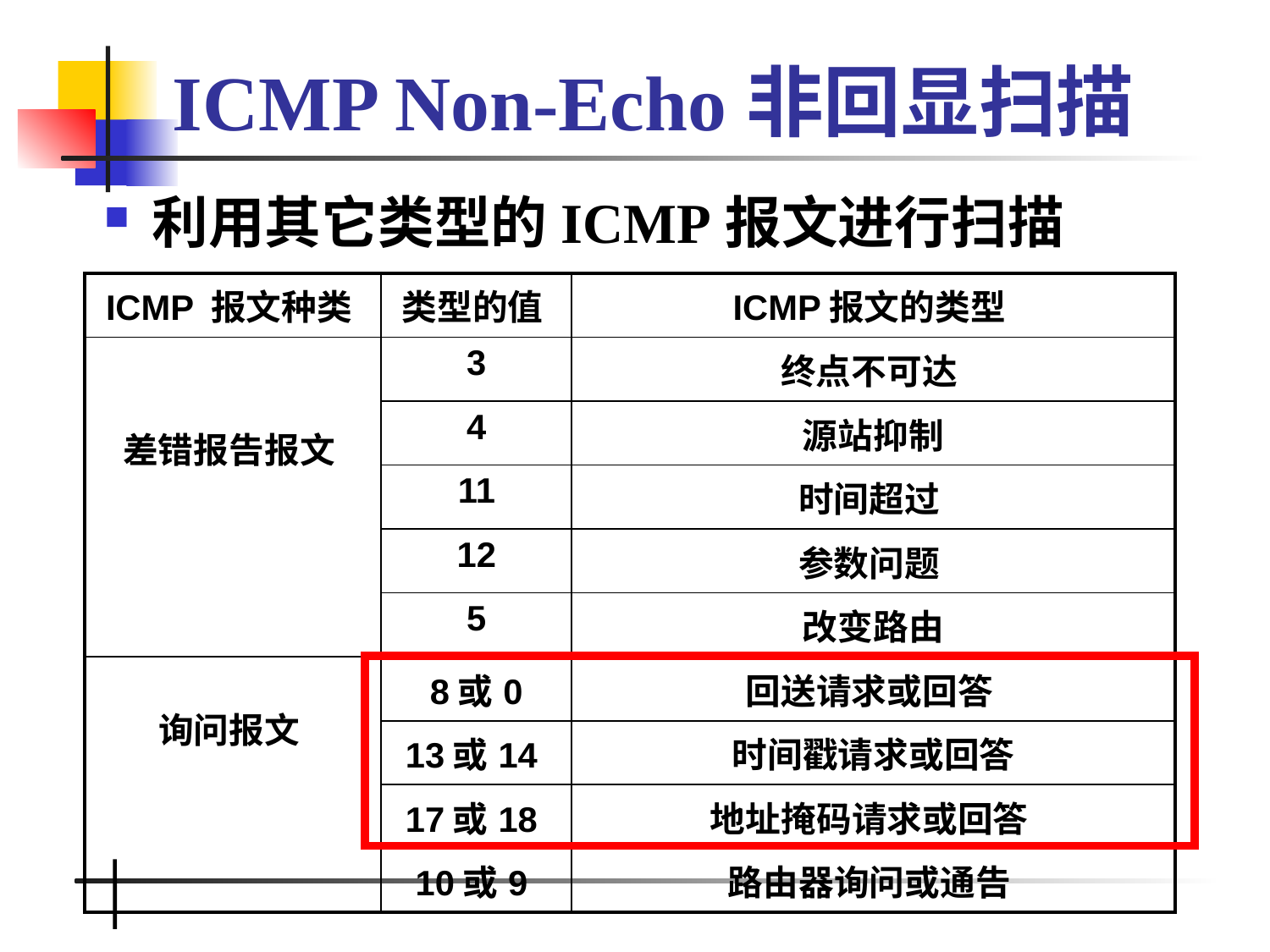

# ICMP Non-Echo非回显扫描
利用其它类型的ICMP报文进行扫描
| ICMP 报文种类 | 类型的值 | ICMP报文的类型 |
| --- | --- | --- |
| 差错报告报文 | 3 | 终点不可达 |
|  | 4 | 源站抑制 |
|  | 11 | 时间超过 |
|  | 12 | 参数问题 |
|  | 5 | 改变路由 |
| 询问报文 | 8或0 | 回送请求或回答 |
|  | 13或14 | 时间戳请求或回答 |
|  | 17或18 | 地址掩码请求或回答 |
|  | 10或9 | 路由器询问或通告 |